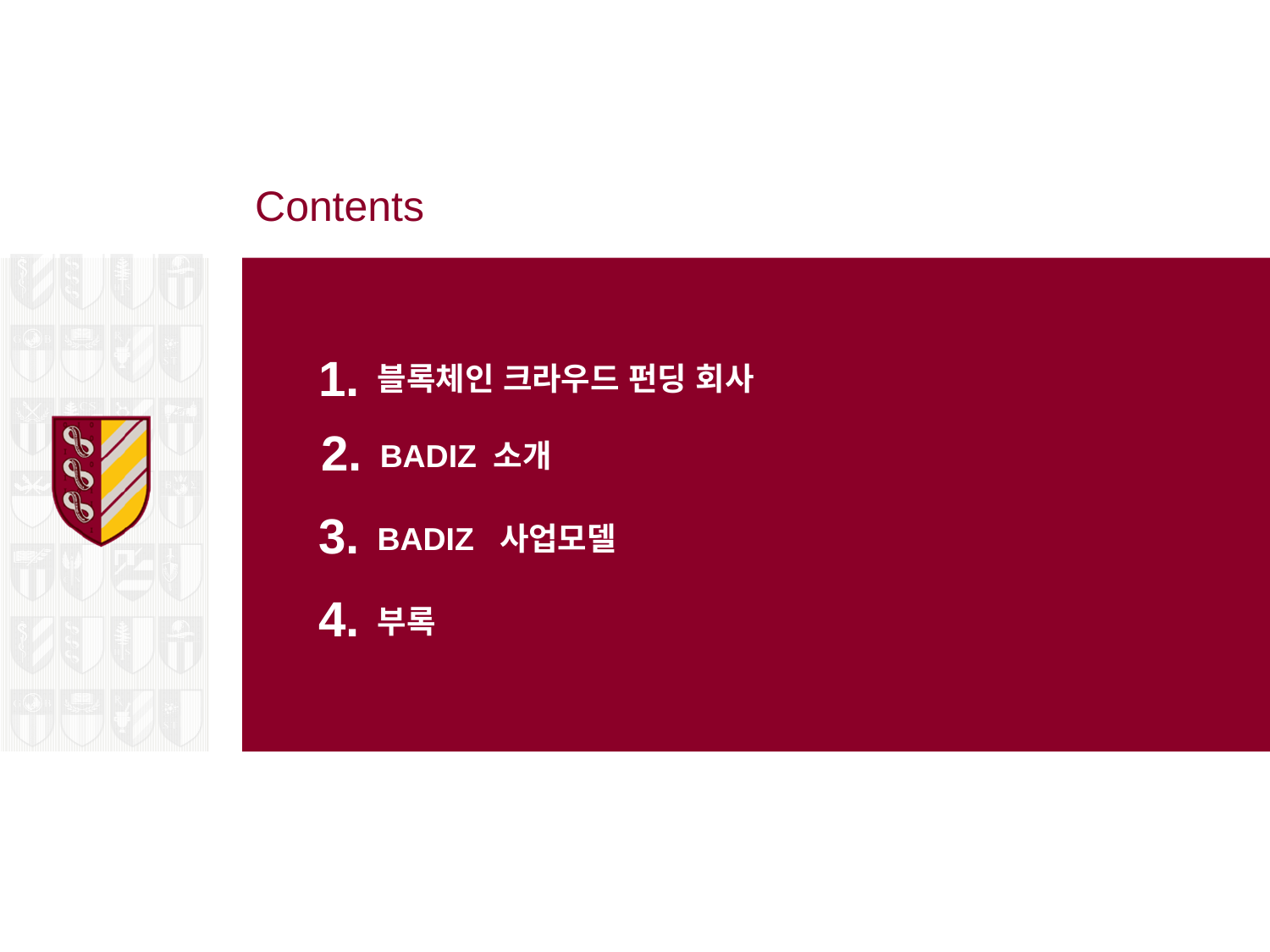

# Contents
1.
블록체인 크라우드 펀딩 회사
2.
BADIZ 소개
3.
BADIZ  사업모델
4.
부록